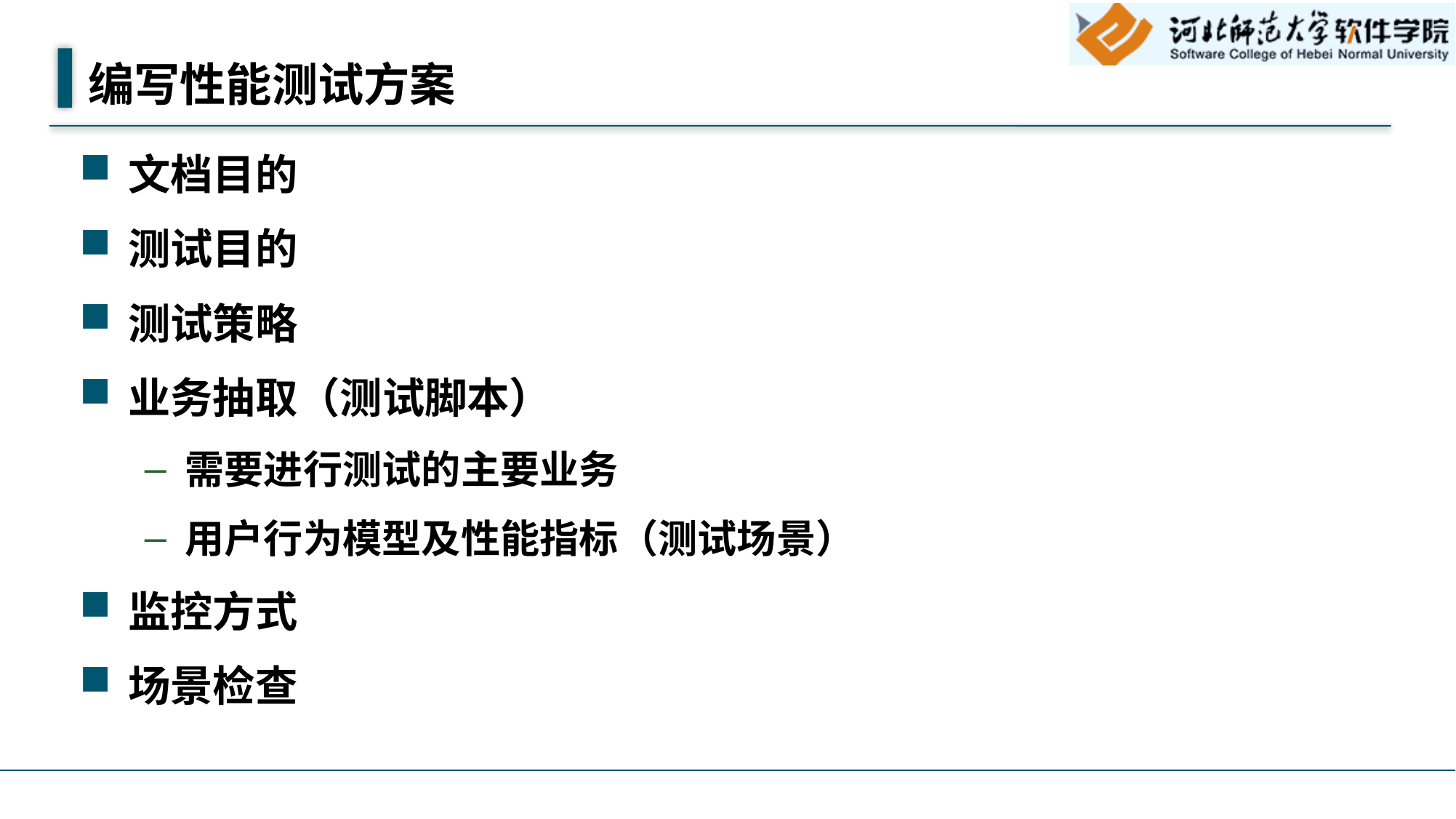

# 编写性能测试方案
文档目的
测试目的
测试策略
业务抽取（测试脚本）
需要进行测试的主要业务
用户行为模型及性能指标（测试场景）
监控方式
场景检查